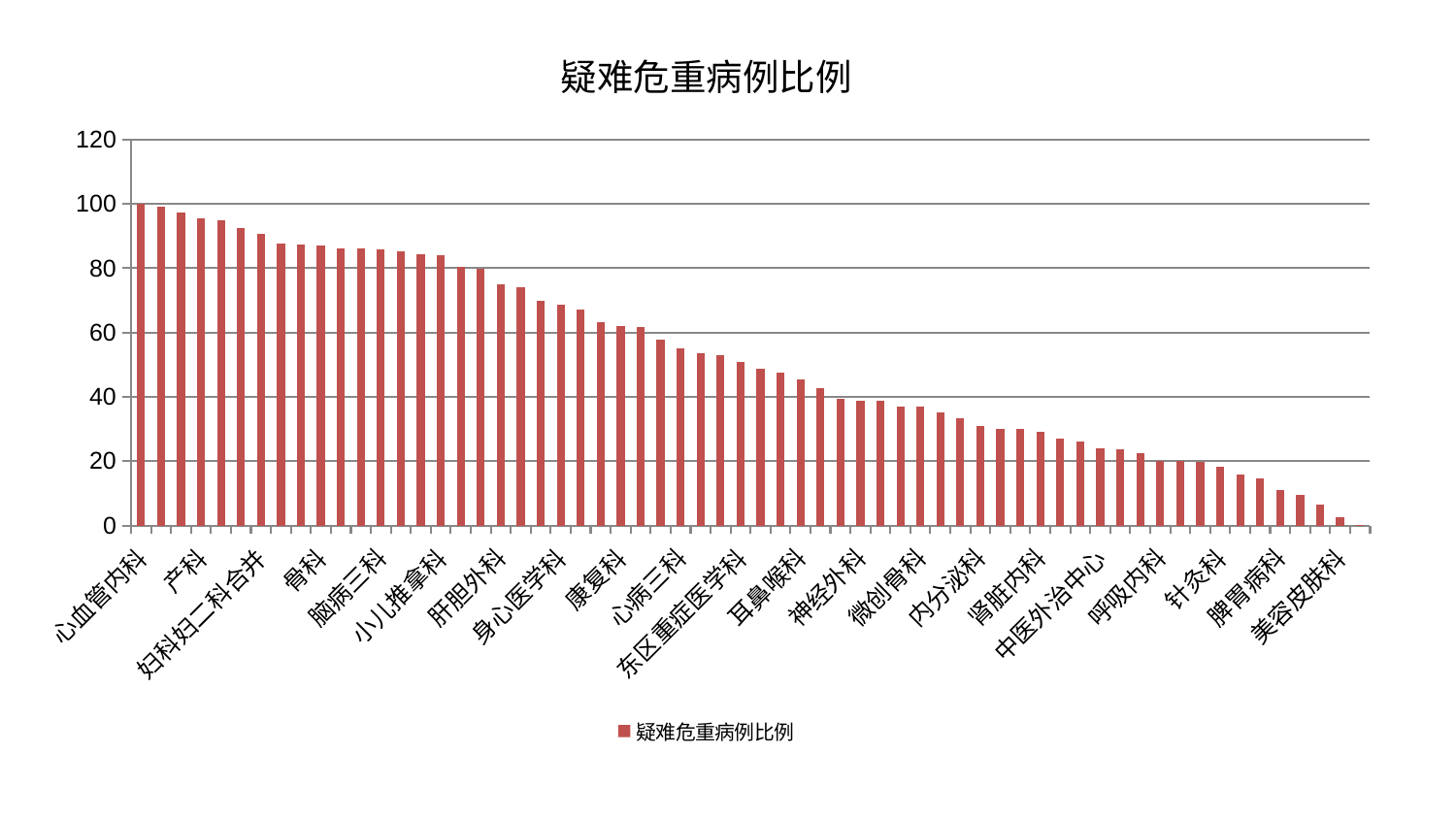

### Chart: 疑难危重病例比例

| Category | 疑难危重病例比例 |
|---|---|
| 心血管内科 | 100.0 |
| 心病二科 | 99.20354964079438 |
| 儿科 | 97.40214691007945 |
| 产科 | 95.39216288225548 |
| 泌尿外科 | 94.95273576394507 |
| 胸外科 | 92.42264219989563 |
| 妇科妇二科合并 | 90.62640736111335 |
| 东区肾病科 | 87.83313900846686 |
| 乳腺甲状腺外科 | 87.52112317350311 |
| 骨科 | 86.94693902822917 |
| 口腔科 | 86.23148339662876 |
| 眼科 | 86.08718787979342 |
| 脑病三科 | 85.92865599984276 |
| 小儿骨科 | 85.24725090549433 |
| 脊柱骨科 | 84.42706614798047 |
| 小儿推拿科 | 84.07782801275279 |
| 脑病一科 | 80.57751642871713 |
| 医院 | 79.97385070327687 |
| 肝胆外科 | 75.14136481481599 |
| 脾胃科消化科合并 | 74.13383424013647 |
| 运动损伤骨科 | 70.00878033303785 |
| 身心医学科 | 68.62789342846305 |
| 显微骨科 | 67.15225567341956 |
| 妇二科 | 63.19947579471677 |
| 康复科 | 61.90624175975207 |
| 脑病二科 | 61.83710866096502 |
| 皮肤科 | 57.82116172975347 |
| 心病三科 | 55.20004497465952 |
| 治未病中心 | 53.65494254541654 |
| 心病一科 | 52.95359077108834 |
| 东区重症医学科 | 50.88023255382647 |
| 创伤骨科 | 48.65858859392665 |
| 普通外科 | 47.67608933262448 |
| 耳鼻喉科 | 45.32916002631349 |
| 推拿科 | 42.68394348608962 |
| 重症医学科 | 39.230475775631525 |
| 神经外科 | 38.89531471618664 |
| 心病四科 | 38.670027024003524 |
| 肝病科 | 36.97698351166544 |
| 微创骨科 | 36.97517557835502 |
| 妇科 | 35.15122615236 |
| 肛肠科 | 33.222984617801785 |
| 内分泌科 | 31.07729902217385 |
| 关节骨科 | 30.0420732611019 |
| 神经内科 | 29.951329344610237 |
| 肾脏内科 | 29.19085797776058 |
| 周围血管科 | 26.959087779642545 |
| 血液科 | 26.11489540764367 |
| 中医外治中心 | 23.952760816999415 |
| 中医经典科 | 23.83329807411826 |
| 肾病科 | 22.55590808170999 |
| 呼吸内科 | 20.077672693723525 |
| 综合内科 | 19.97440886304253 |
| 老年医学科 | 19.894838643009848 |
| 针灸科 | 18.29911340383519 |
| 男科 | 15.851302787667839 |
| 消化内科 | 14.533823629150511 |
| 脾胃病科 | 10.918575501026025 |
| 肿瘤内科 | 9.575121890221757 |
| 西区重症医学科 | 6.613112759444308 |
| 美容皮肤科 | 2.548047978277693 |
| 风湿病科 | 0.016660458080497324 |
250